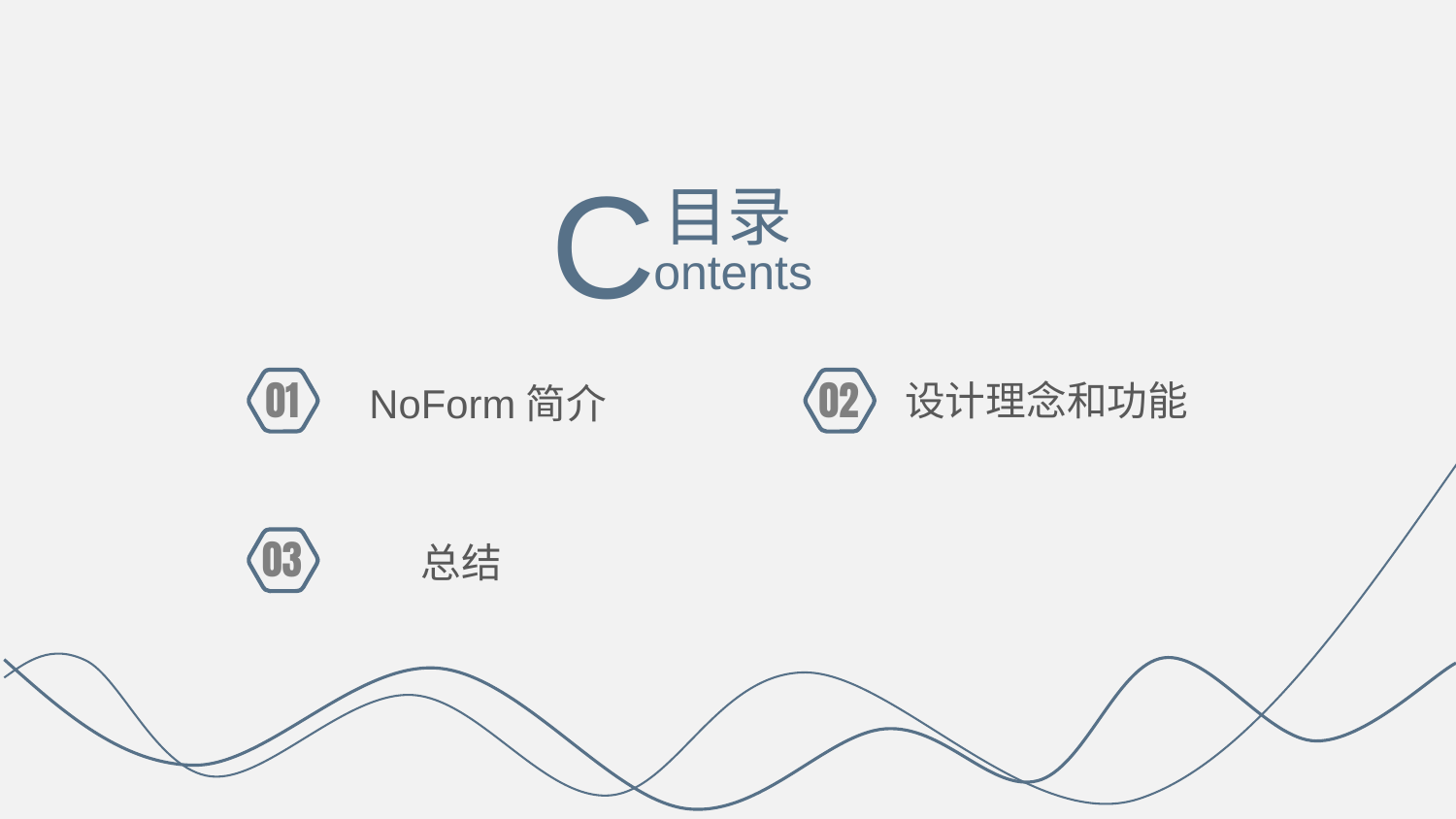

C
目录
ontents
设计理念和功能

01

02
NoForm简介

03
总结